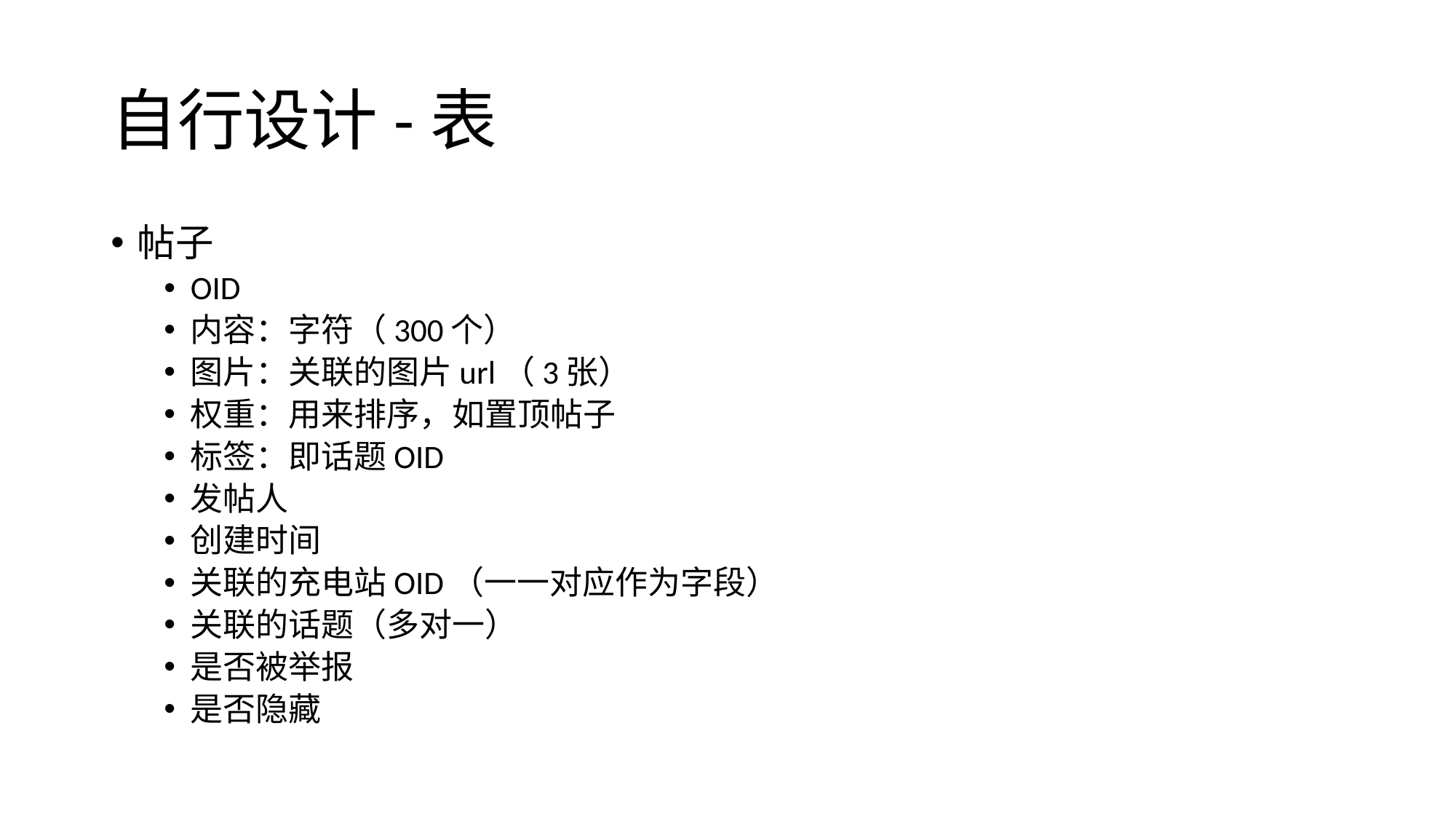

# 自行设计-表
帖子
OID
内容：字符（300个）
图片：关联的图片url（3张）
权重：用来排序，如置顶帖子
标签：即话题OID
发帖人
创建时间
关联的充电站OID（一一对应作为字段）
关联的话题（多对一）
是否被举报
是否隐藏